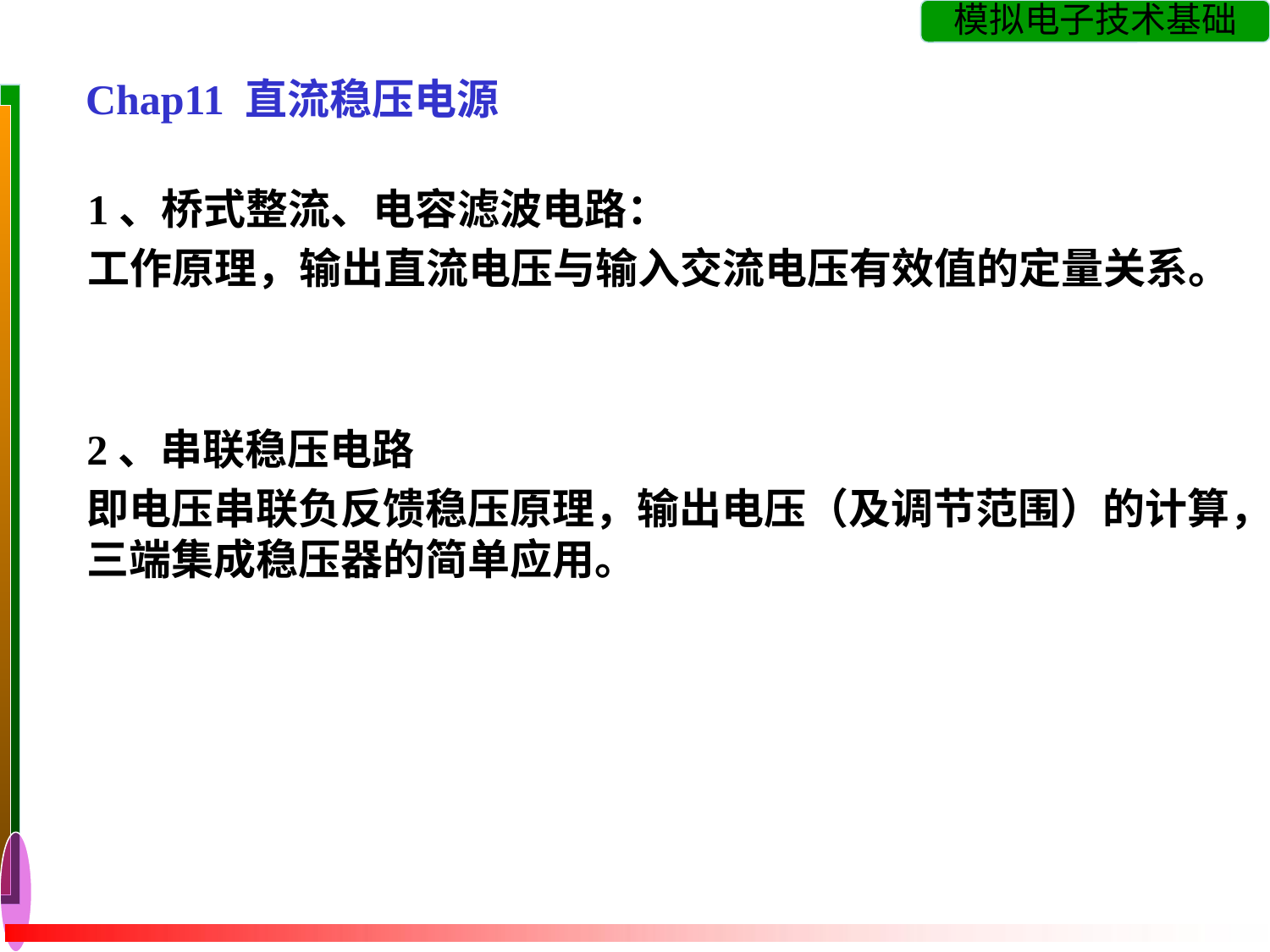

Chap11 直流稳压电源
1、桥式整流、电容滤波电路：
工作原理，输出直流电压与输入交流电压有效值的定量关系。
2、串联稳压电路
即电压串联负反馈稳压原理，输出电压（及调节范围）的计算，三端集成稳压器的简单应用。